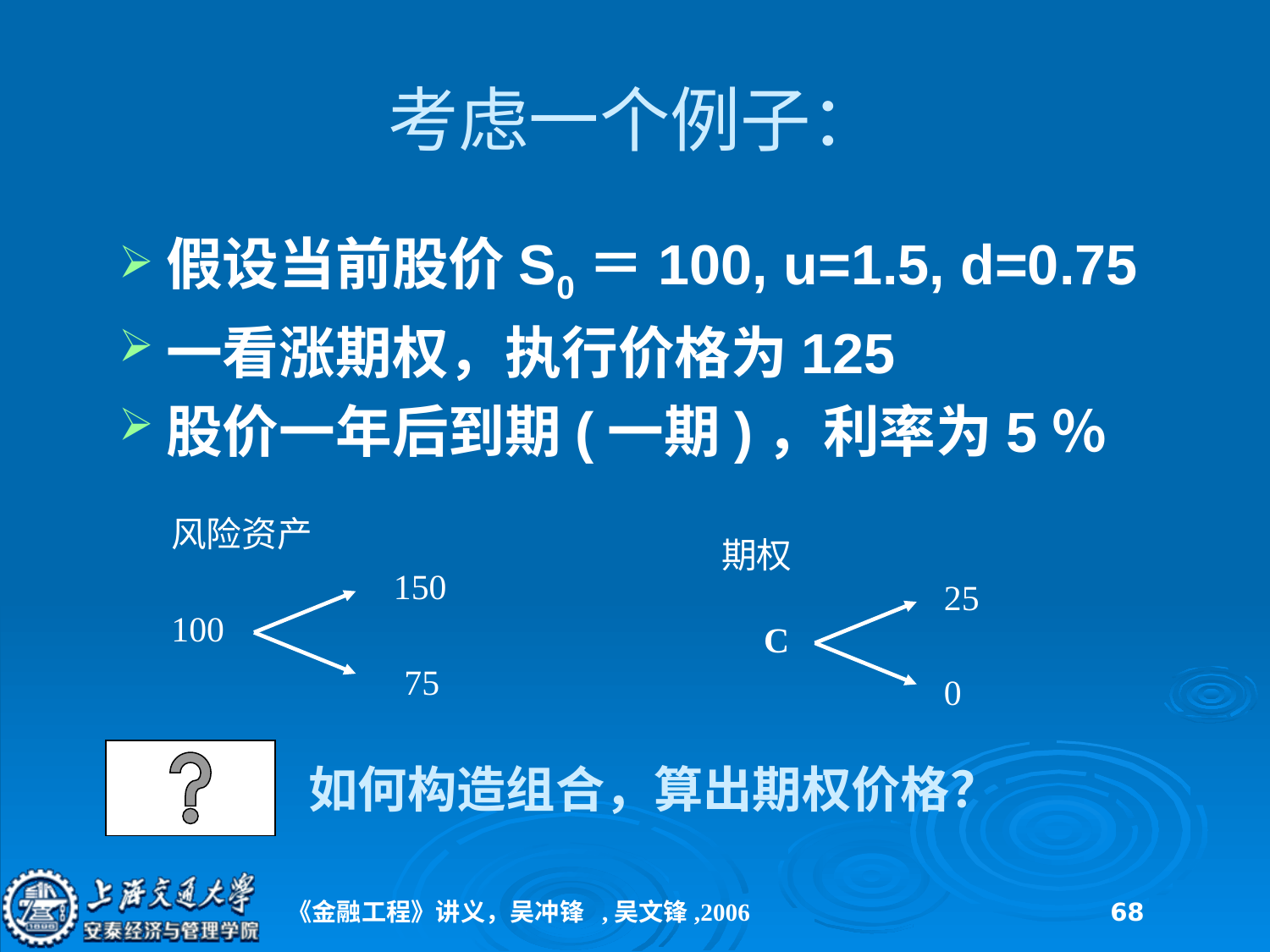

# 考虑一个例子：
假设当前股价S0＝100, u=1.5, d=0.75
一看涨期权，执行价格为125
股价一年后到期(一期)，利率为5％

风险资产
期权
150
25

100

C

75
0

如何构造组合，算出期权价格？